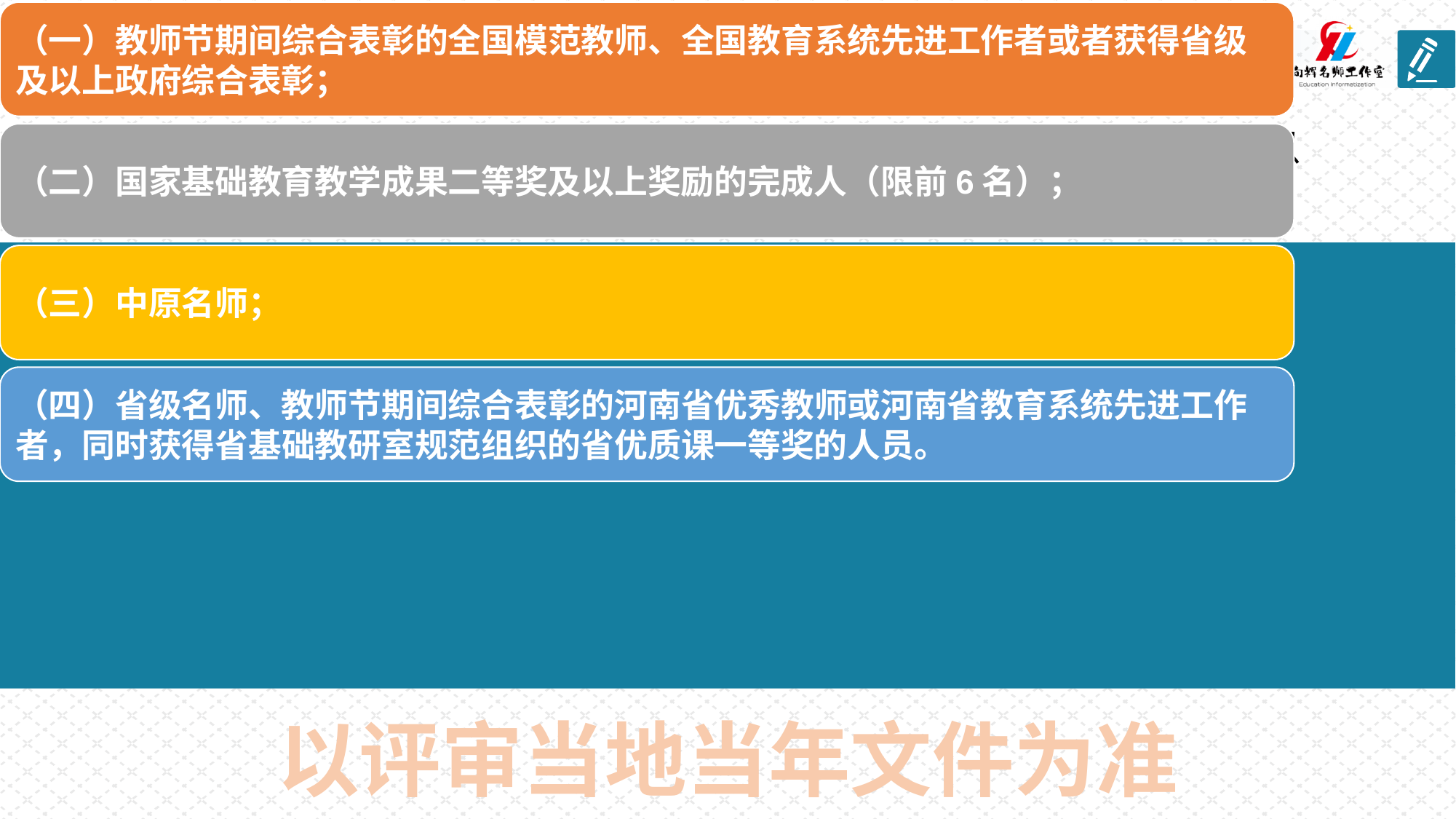

# 中小学教师职称——绿色通道
第十四条 任现职以来获得以下业绩之一的人员，经省人社部门批准，可以不受单位结构比例限制，专设职数评聘中小学高级教师：
（一）教师节期间综合表彰的全国模范教师、全国教育系统先进工作者或者获得省级及以上政府综合表彰；
（二）国家基础教育教学成果二等奖及以上奖励的完成人（限前6名）；
（三）中原名师；
（四）省级名师、教师节期间综合表彰的河南省优秀教师或河南省教育系统先进工作者，同时获得省基础教研室规范组织的省优质课一等奖的人员。

以评审当地当年文件为准